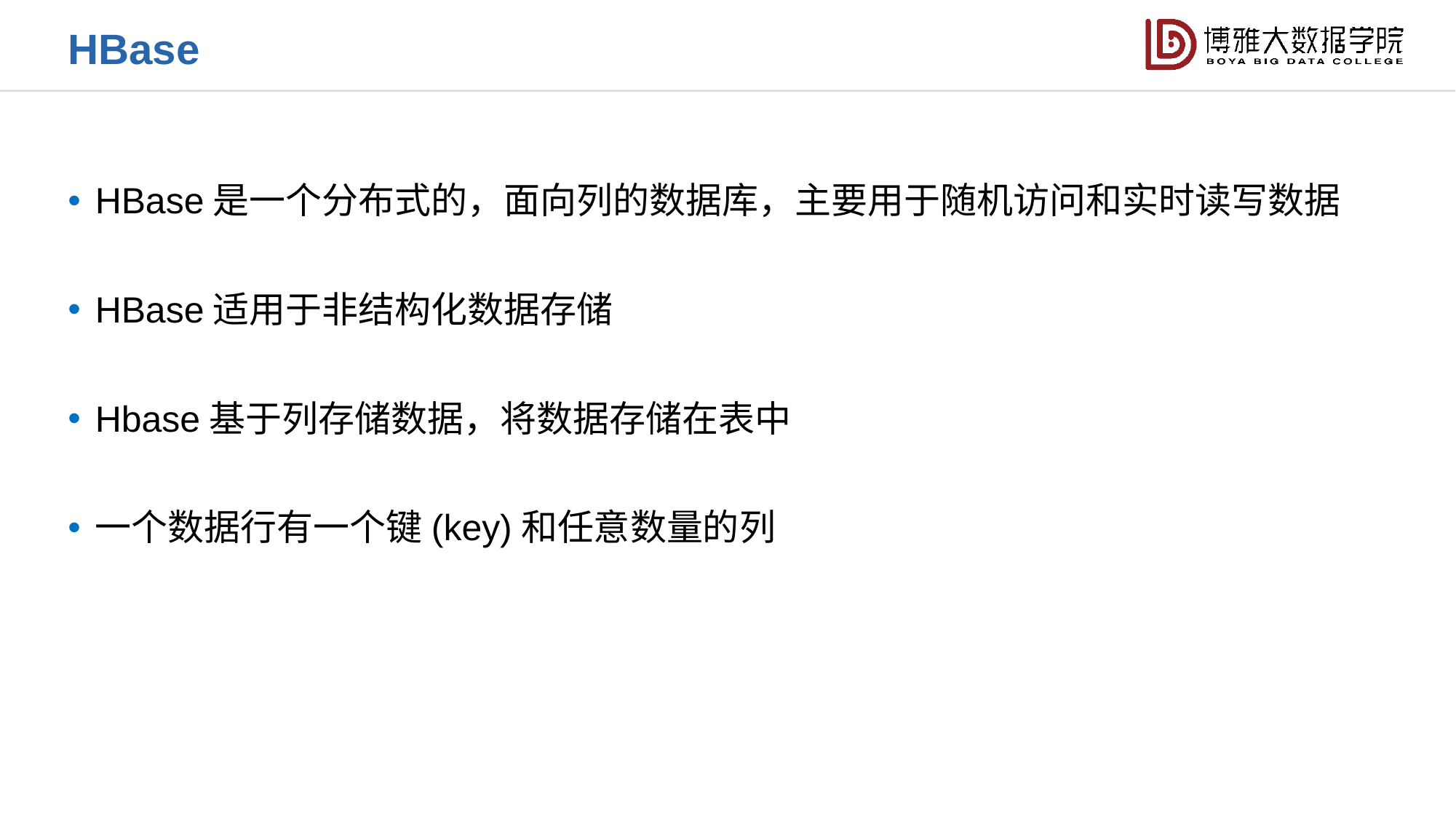

HBase
HBase是一个分布式的，面向列的数据库，主要用于随机访问和实时读写数据

HBase适用于非结构化数据存储

Hbase基于列存储数据，将数据存储在表中

一个数据行有一个键(key)和任意数量的列